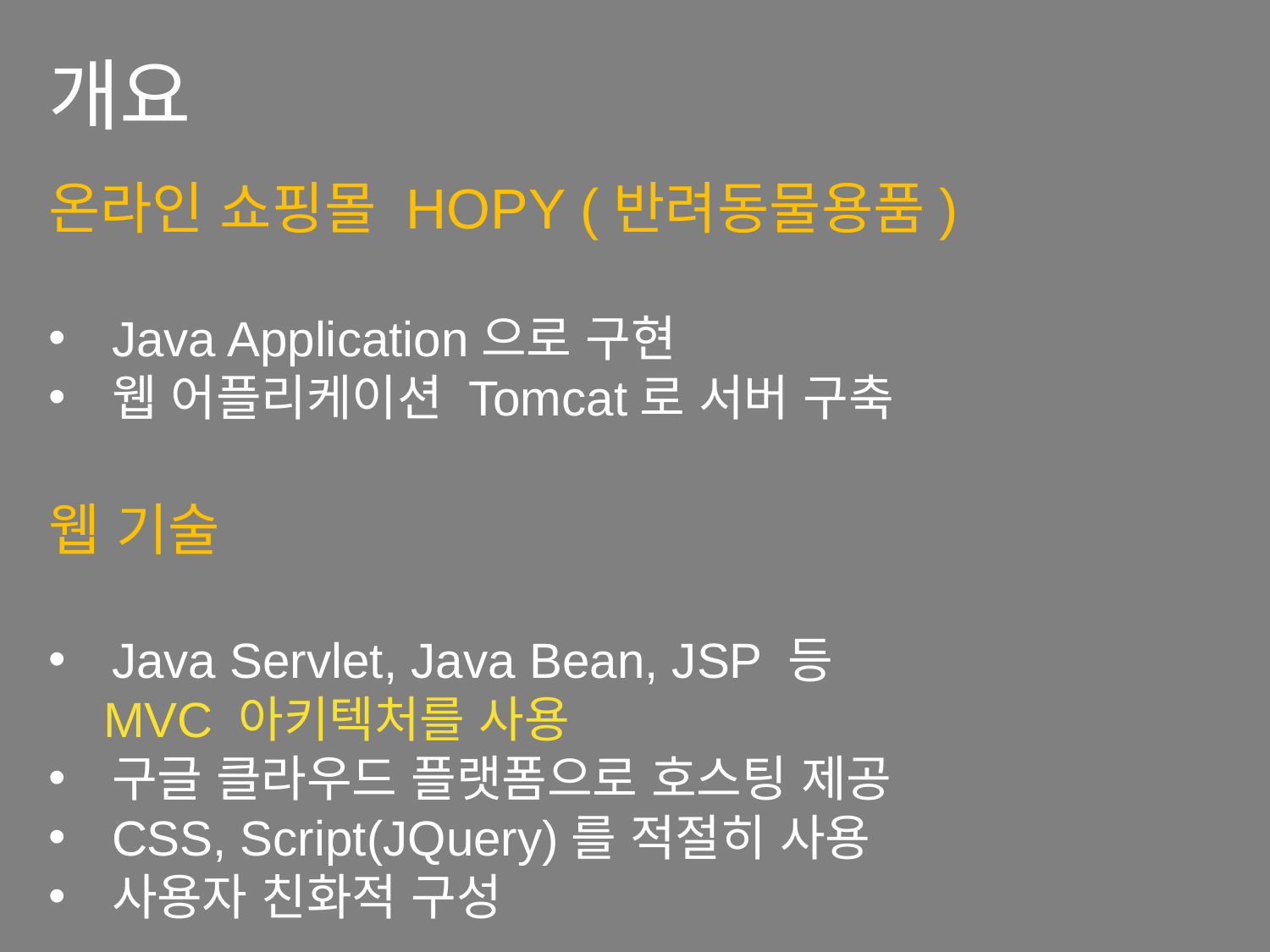

개요
온라인 쇼핑몰 HOPY (반려동물용품)

Java Application으로 구현
웹 어플리케이션 Tomcat로 서버 구축

웹 기술

Java Servlet, Java Bean, JSP 등
    MVC 아키텍처를 사용
구글 클라우드 플랫폼으로 호스팅 제공
CSS, Script(JQuery)를 적절히 사용
사용자 친화적 구성

#